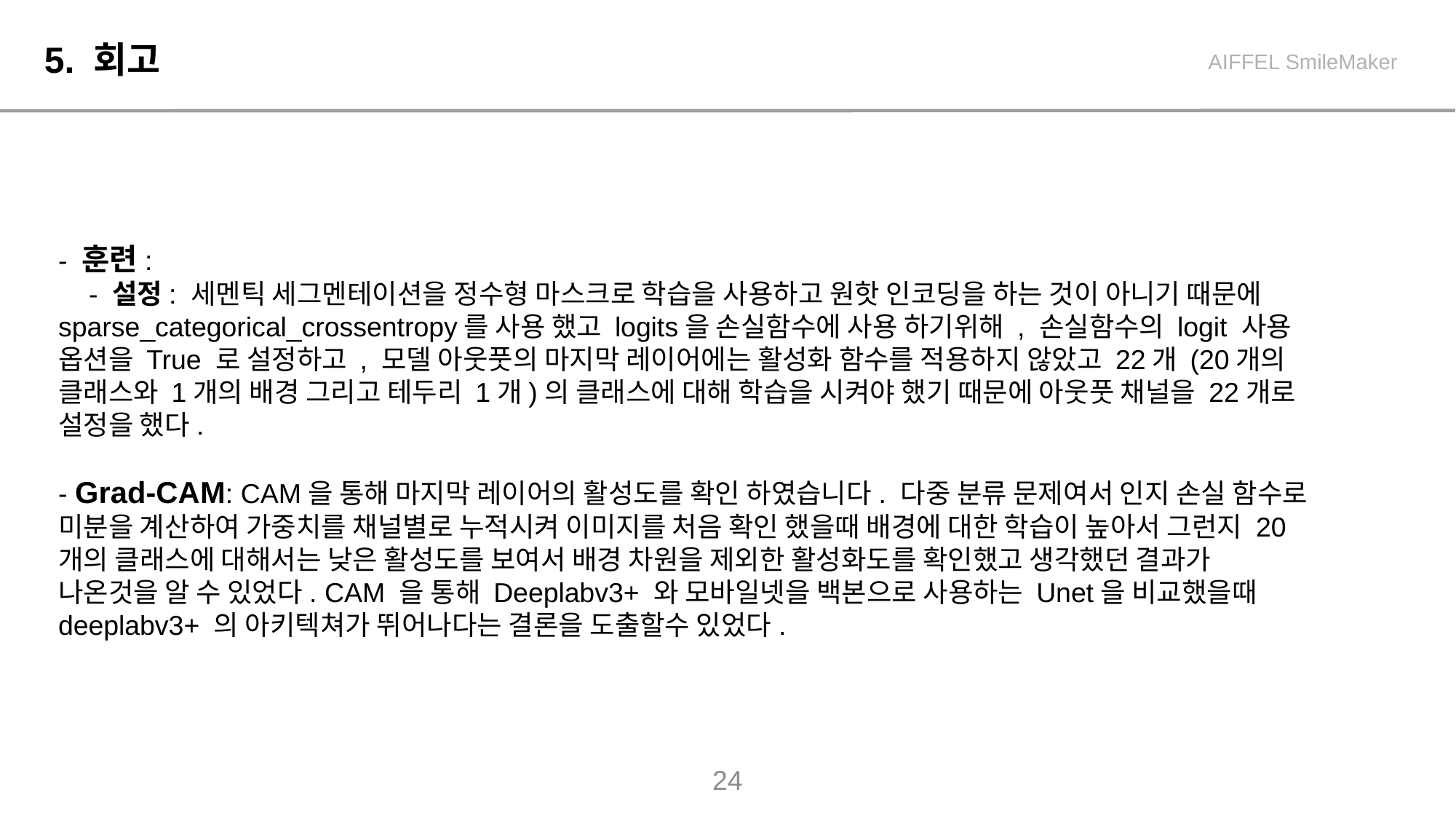

# 5. 회고
AIFFEL SmileMaker
- 훈련:
    - 설정: 세멘틱 세그멘테이션을 정수형 마스크로 학습을 사용하고 원핫 인코딩을 하는 것이 아니기 때문에  sparse_categorical_crossentropy를 사용 했고 logits을 손실함수에 사용 하기위해 , 손실함수의 logit 사용 옵션을 True 로 설정하고 , 모델 아웃풋의 마지막 레이어에는 활성화 함수를 적용하지 않았고 22개 (20개의 클래스와 1개의 배경 그리고 테두리 1개)의 클래스에 대해 학습을 시켜야 했기 때문에 아웃풋 채널을 22개로 설정을 했다.

- Grad-CAM: CAM을 통해 마지막 레이어의 활성도를 확인 하였습니다. 다중 분류 문제여서 인지 손실 함수로 미분을 계산하여 가중치를 채널별로 누적시켜 이미지를 처음 확인 했을때 배경에 대한 학습이 높아서 그런지 20개의 클래스에 대해서는 낮은 활성도를 보여서 배경 차원을 제외한 활성화도를 확인했고 생각했던 결과가 나온것을 알 수 있었다. CAM 을 통해 Deeplabv3+ 와 모바일넷을 백본으로 사용하는 Unet을 비교했을때 deeplabv3+ 의 아키텍쳐가 뛰어나다는 결론을 도출할수 있었다.
24